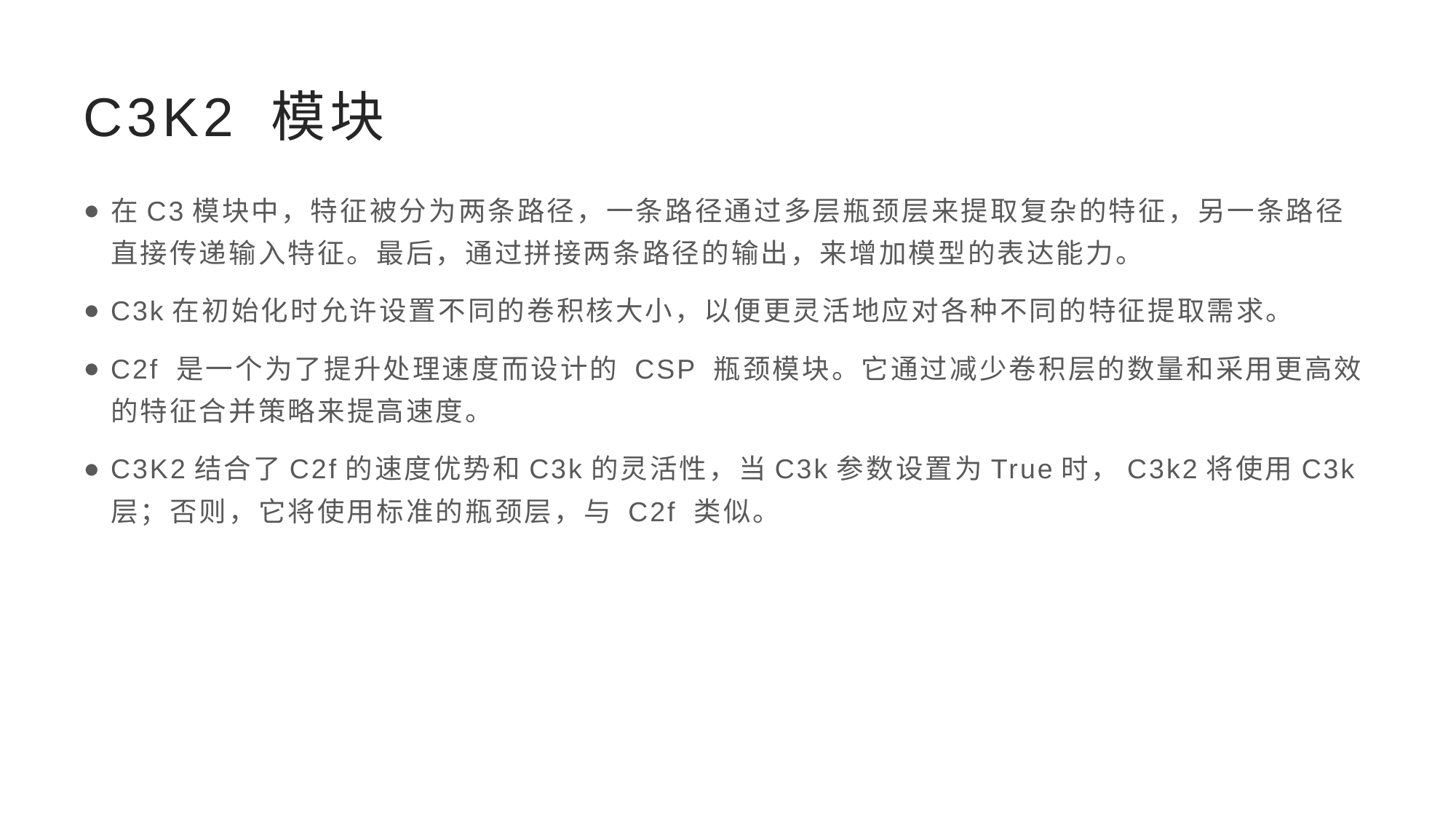

# C3K2 模块
在C3模块中，特征被分为两条路径，一条路径通过多层瓶颈层来提取复杂的特征，另一条路径直接传递输入特征。最后，通过拼接两条路径的输出，来增加模型的表达能力。
C3k在初始化时允许设置不同的卷积核大小，以便更灵活地应对各种不同的特征提取需求。
C2f 是一个为了提升处理速度而设计的 CSP 瓶颈模块。它通过减少卷积层的数量和采用更高效的特征合并策略来提高速度。
C3K2结合了C2f的速度优势和C3k的灵活性，当C3k参数设置为True时，C3k2将使用C3k层；否则，它将使用标准的瓶颈层，与 C2f 类似。